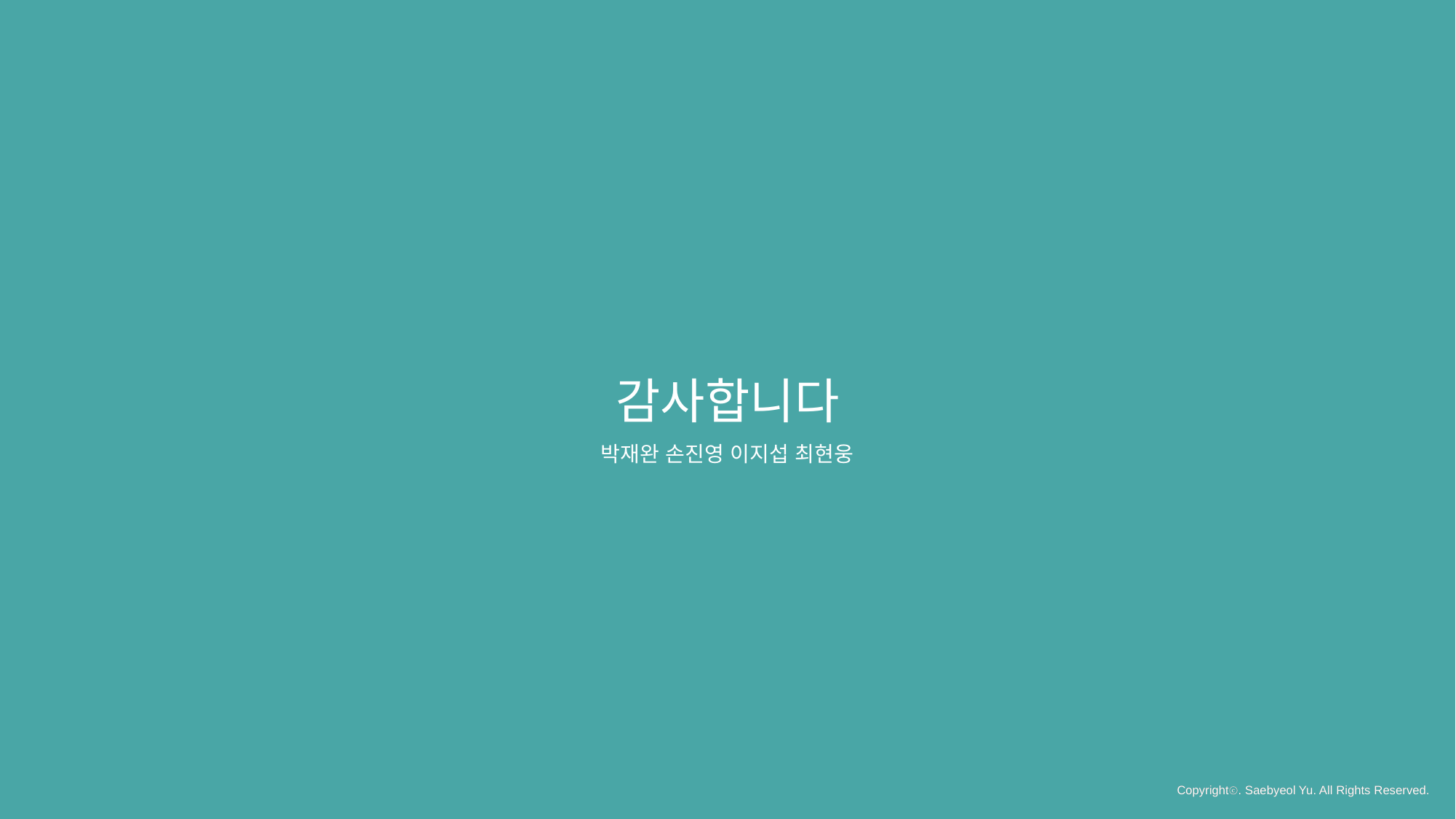

감사합니다
박재완 손진영 이지섭 최현웅
Copyrightⓒ. Saebyeol Yu. All Rights Reserved.